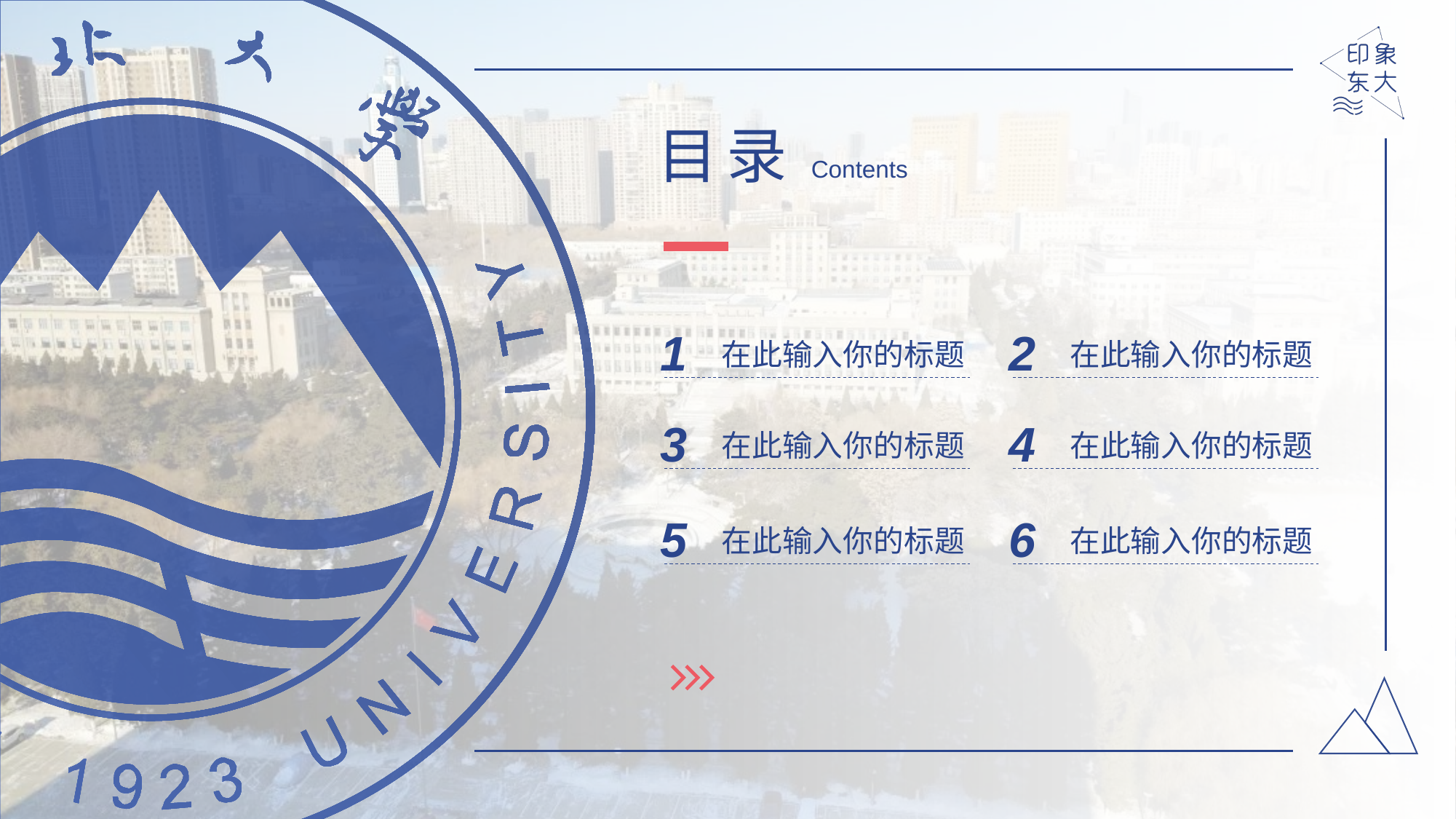

目录Contents

1
2
在此输入你的标题
在此输入你的标题
3
4
在此输入你的标题
在此输入你的标题
5
6
在此输入你的标题
在此输入你的标题